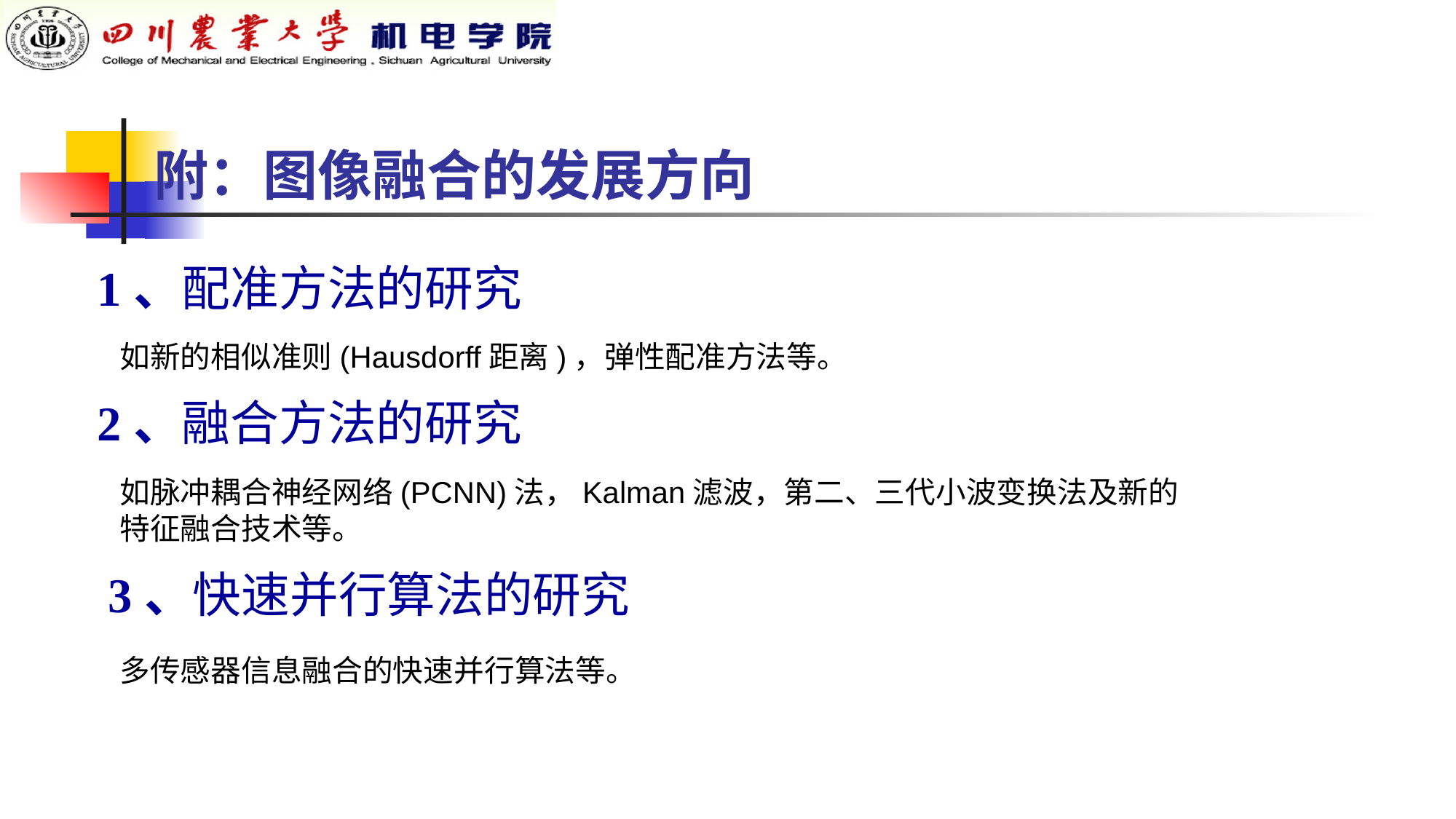

附：图像融合的发展方向
 1、配准方法的研究
如新的相似准则(Hausdorff距离)，弹性配准方法等。
 2、融合方法的研究
如脉冲耦合神经网络(PCNN)法，Kalman滤波，第二、三代小波变换法及新的特征融合技术等。
3、快速并行算法的研究
多传感器信息融合的快速并行算法等。